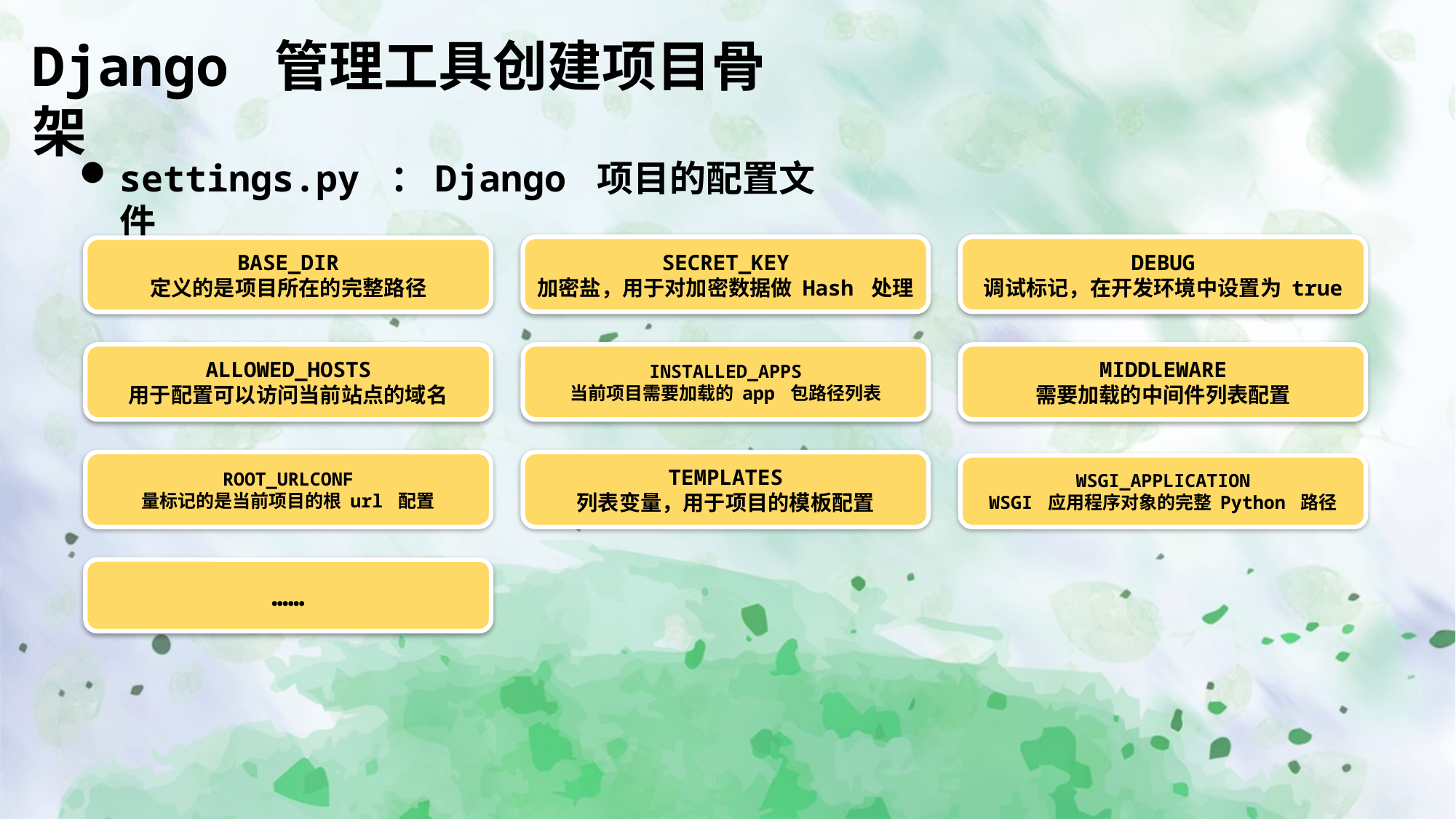

Django 管理工具创建项目骨架
settings.py ：Django 项目的配置文件
DEBUG
调试标记，在开发环境中设置为 true
SECRET_KEY
加密盐，用于对加密数据做 Hash 处理
BASE_DIR
定义的是项目所在的完整路径
ALLOWED_HOSTS
用于配置可以访问当前站点的域名
INSTALLED_APPS
当前项目需要加载的 app 包路径列表
MIDDLEWARE
需要加载的中间件列表配置
ROOT_URLCONF
量标记的是当前项目的根 url 配置
TEMPLATES
列表变量，用于项目的模板配置
WSGI_APPLICATION
WSGI 应用程序对象的完整 Python 路径
……